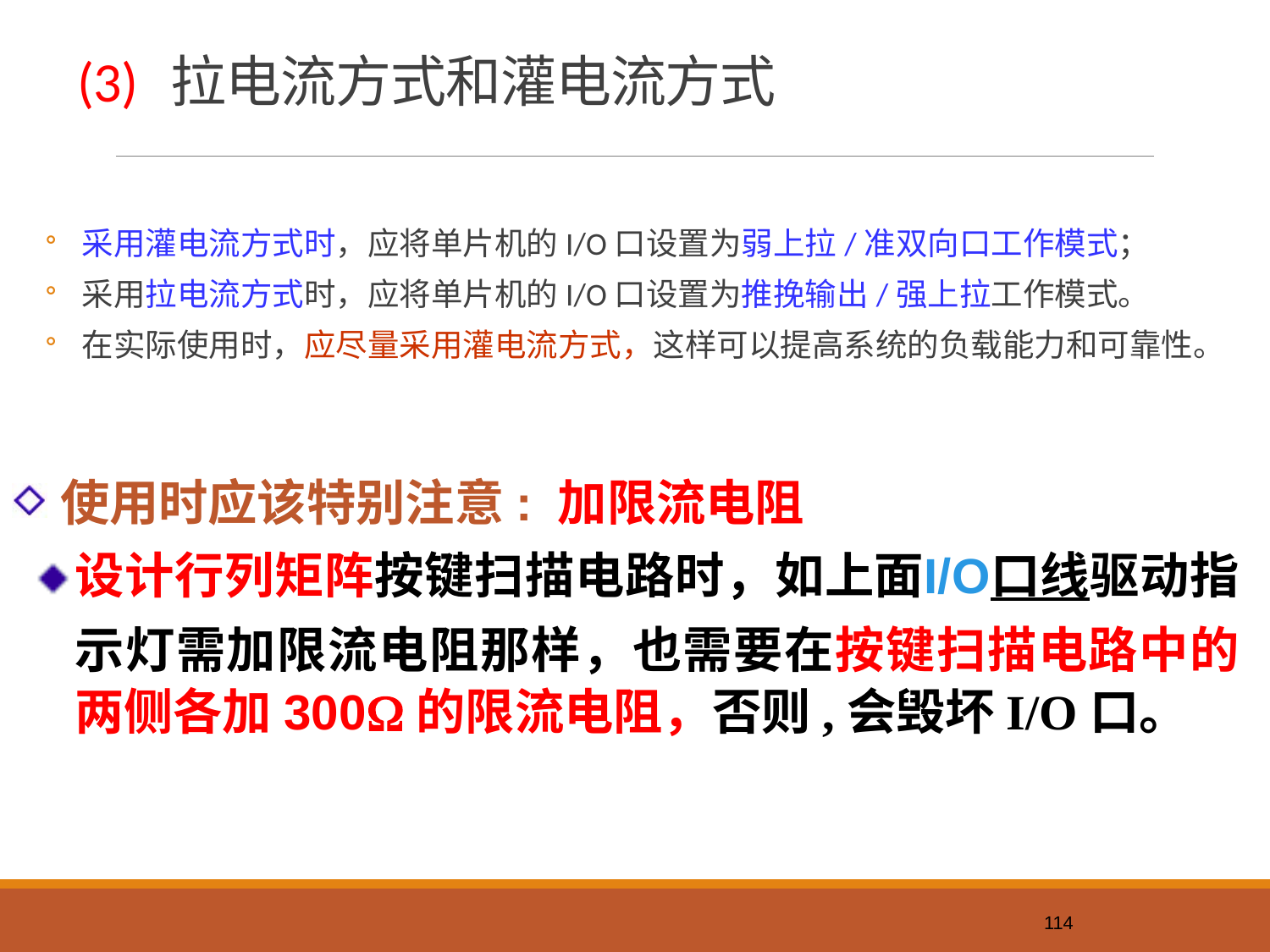

# (3)  拉电流方式和灌电流方式
采用灌电流方式时，应将单片机的I/O口设置为弱上拉/准双向口工作模式；
采用拉电流方式时，应将单片机的I/O口设置为推挽输出/强上拉工作模式。
在实际使用时，应尽量采用灌电流方式，这样可以提高系统的负载能力和可靠性。
使用时应该特别注意: 加限流电阻
设计行列矩阵按键扫描电路时，如上面I/O口线驱动指示灯需加限流电阻那样，也需要在按键扫描电路中的两侧各加300Ω的限流电阻，否则,会毁坏I/O口。
114